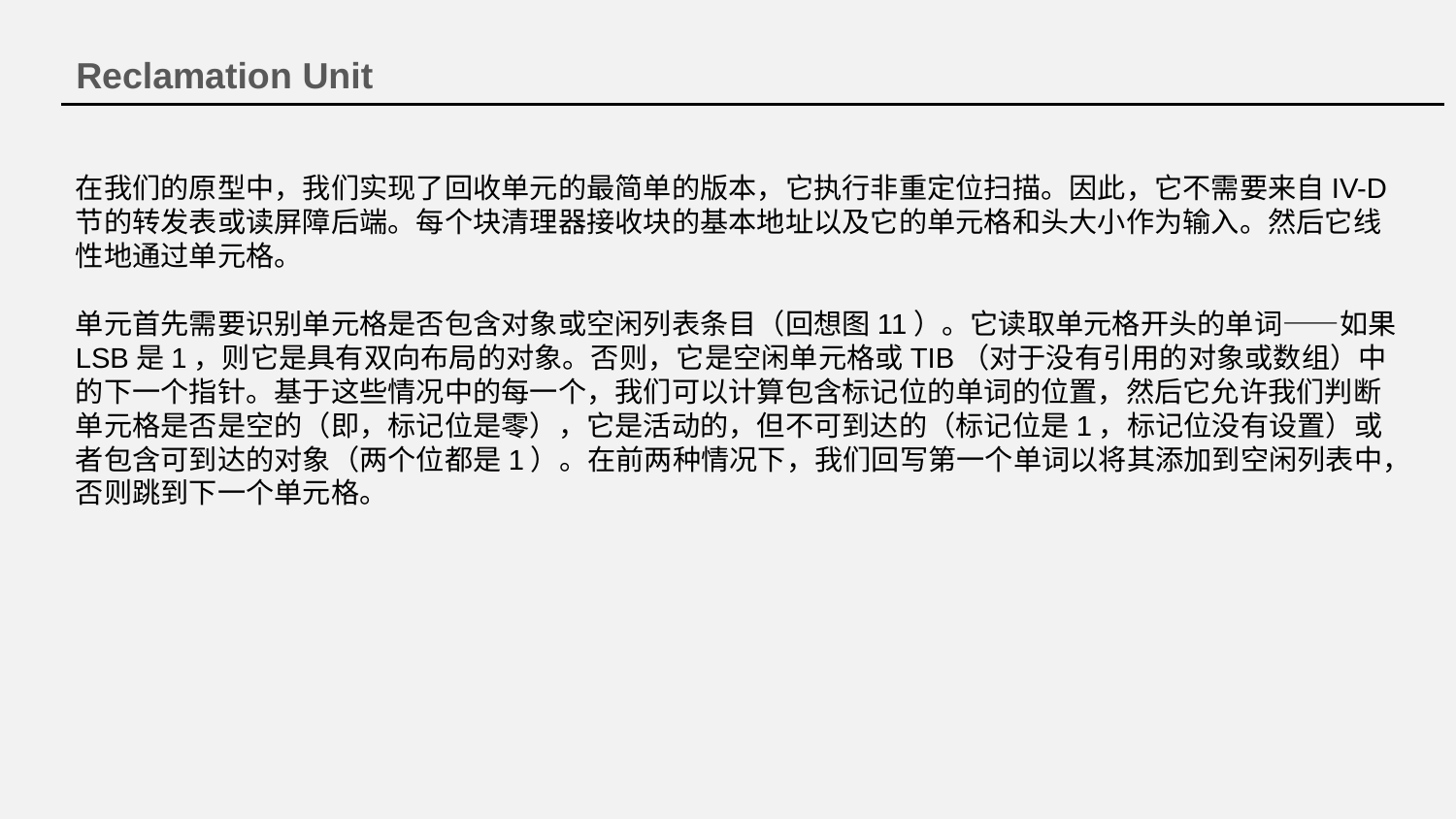

Reclamation Unit
在我们的原型中，我们实现了回收单元的最简单的版本，它执行非重定位扫描。因此，它不需要来自IV-D节的转发表或读屏障后端。每个块清理器接收块的基本地址以及它的单元格和头大小作为输入。然后它线性地通过单元格。
单元首先需要识别单元格是否包含对象或空闲列表条目（回想图11）。它读取单元格开头的单词——如果LSB是1，则它是具有双向布局的对象。否则，它是空闲单元格或TIB（对于没有引用的对象或数组）中的下一个指针。基于这些情况中的每一个，我们可以计算包含标记位的单词的位置，然后它允许我们判断单元格是否是空的（即，标记位是零），它是活动的，但不可到达的（标记位是1，标记位没有设置）或者包含可到达的对象（两个位都是1）。在前两种情况下，我们回写第一个单词以将其添加到空闲列表中，否则跳到下一个单元格。